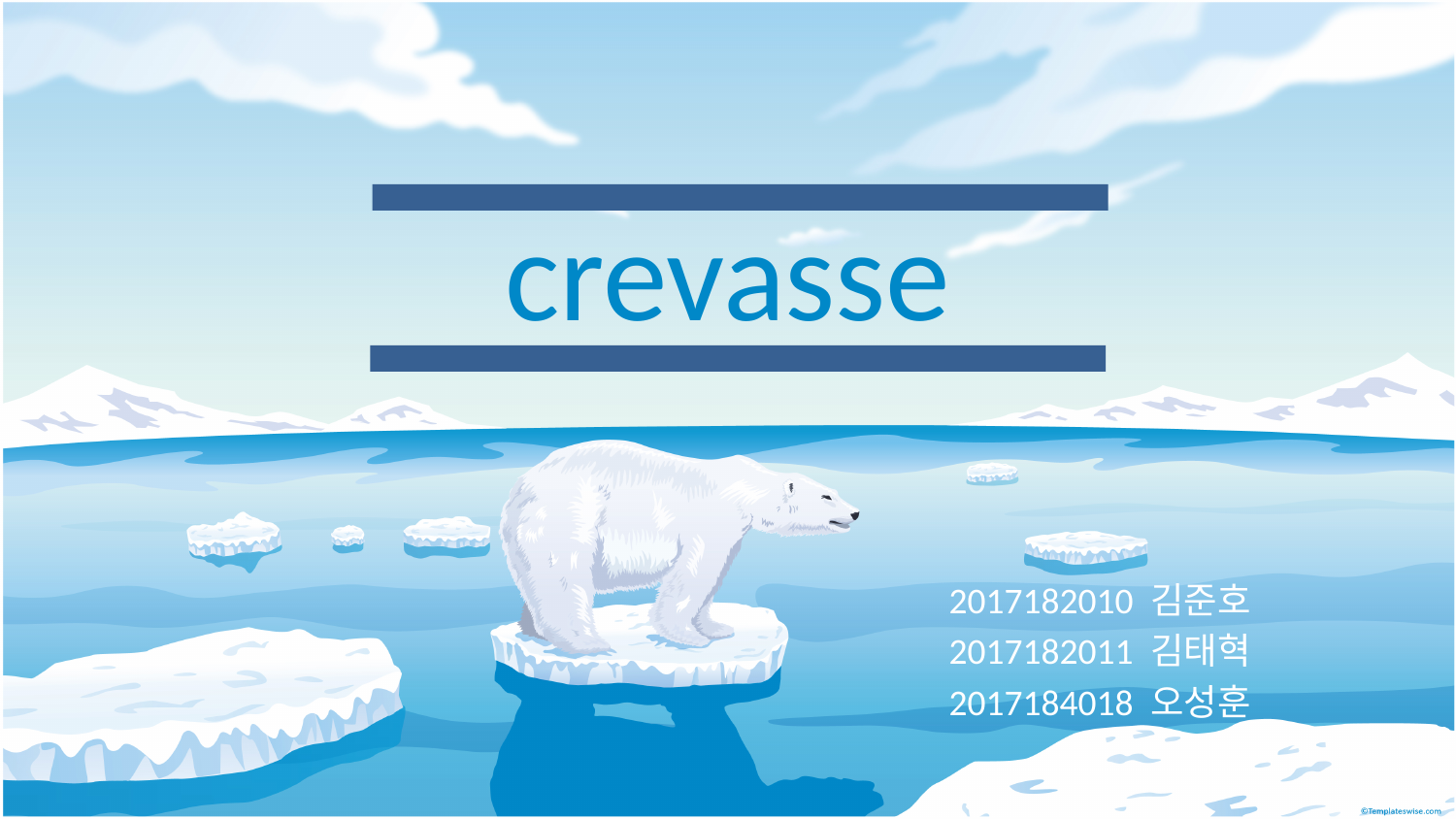

# crevasse

2017182010 김준호
2017182011 김태혁
2017184018 오성훈